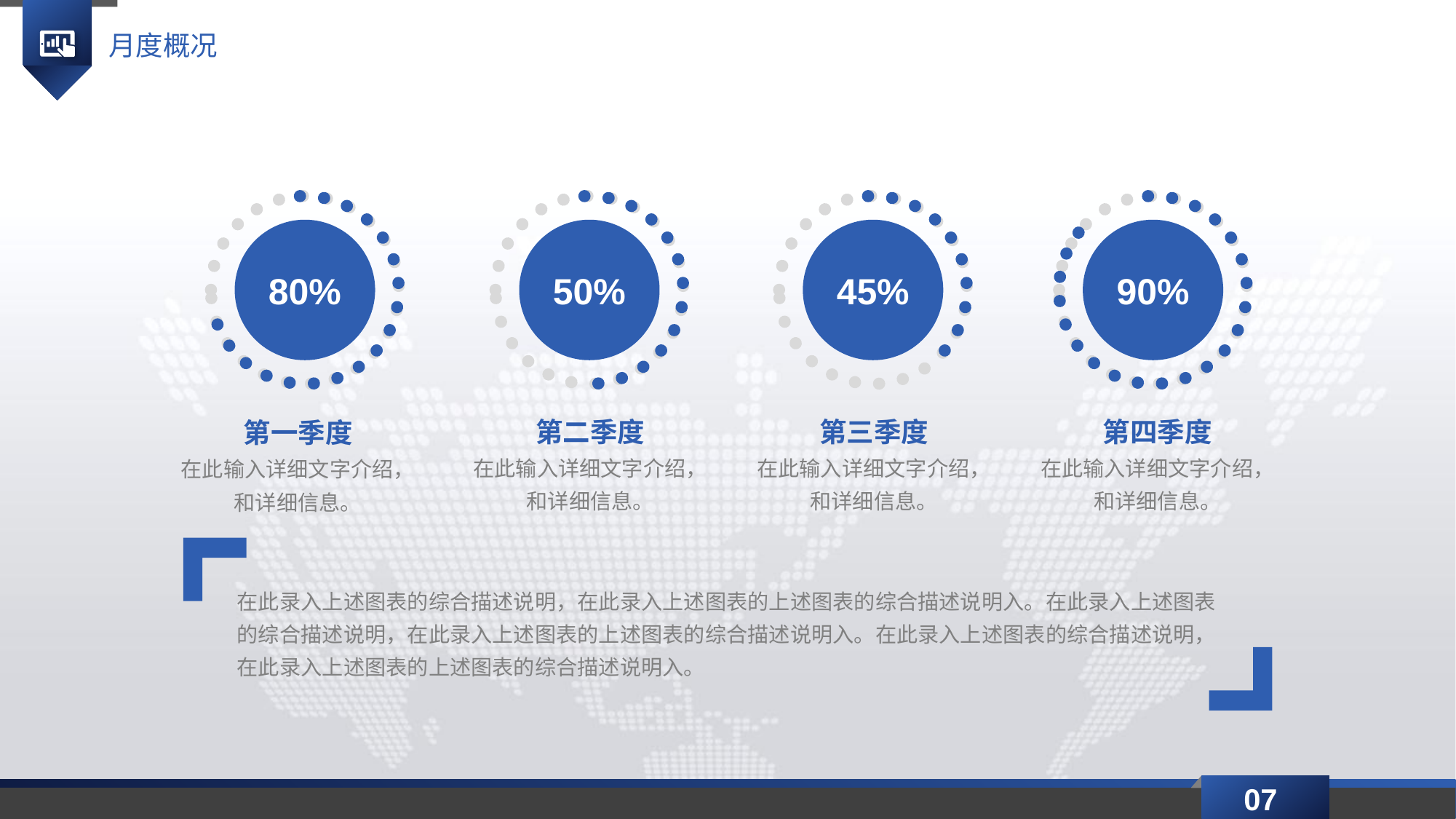

月度概况

80%
50%
45%
90%
第二季度
在此输入详细文字介绍，
和详细信息。
第三季度
在此输入详细文字介绍，
和详细信息。
第四季度
在此输入详细文字介绍，
和详细信息。
第一季度
在此输入详细文字介绍，
和详细信息。

在此录入上述图表的综合描述说明，在此录入上述图表的上述图表的综合描述说明入。在此录入上述图表的综合描述说明，在此录入上述图表的上述图表的综合描述说明入。在此录入上述图表的综合描述说明，在此录入上述图表的上述图表的综合描述说明入。

07

延时符